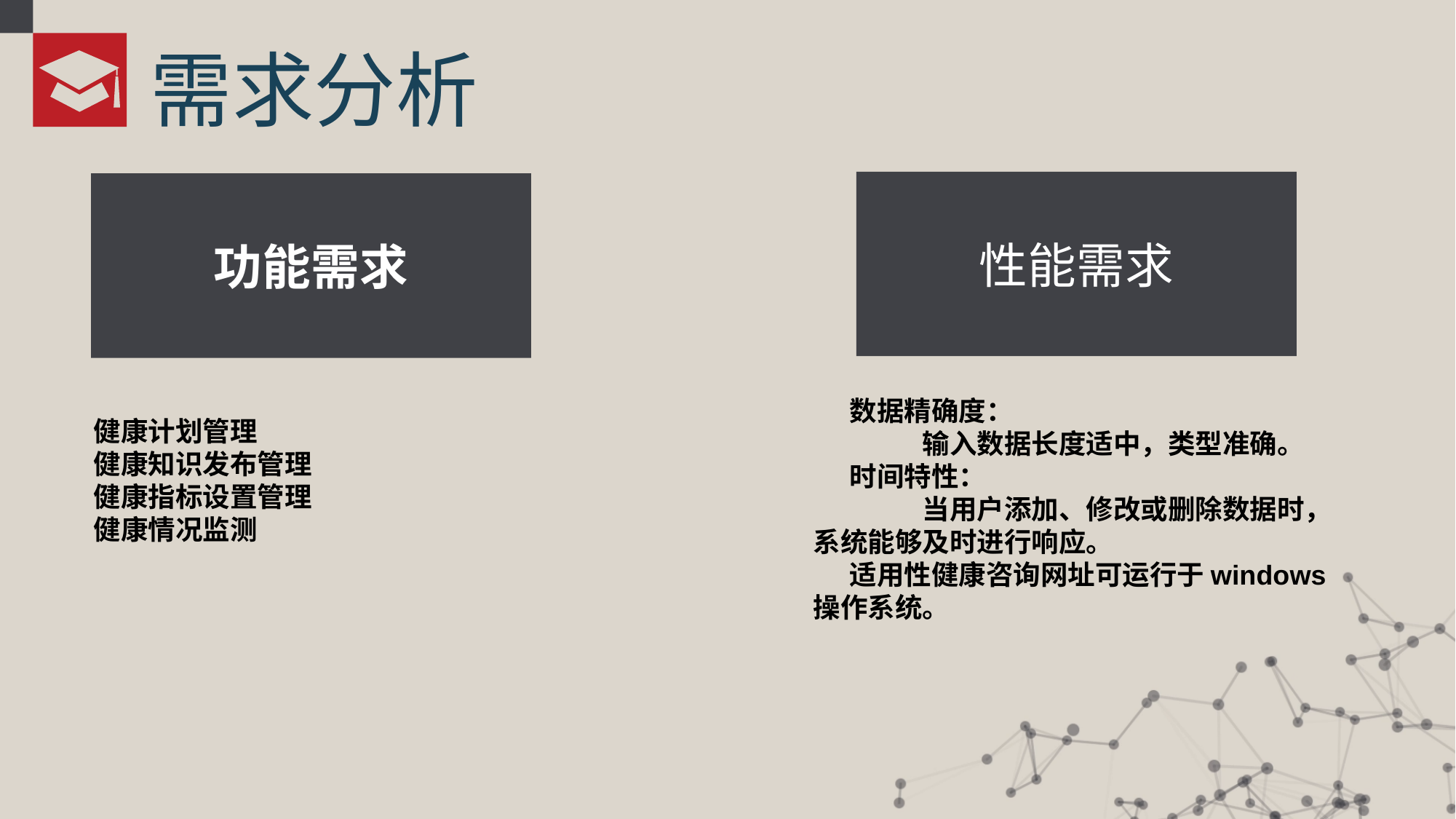

需求分析
性能需求
功能需求
数据精确度：
	输入数据长度适中，类型准确。
时间特性：
 	当用户添加、修改或删除数据时，系统能够及时进行响应。
适用性健康咨询网址可运行于windows操作系统。

健康计划管理
健康知识发布管理
健康指标设置管理
健康情况监测